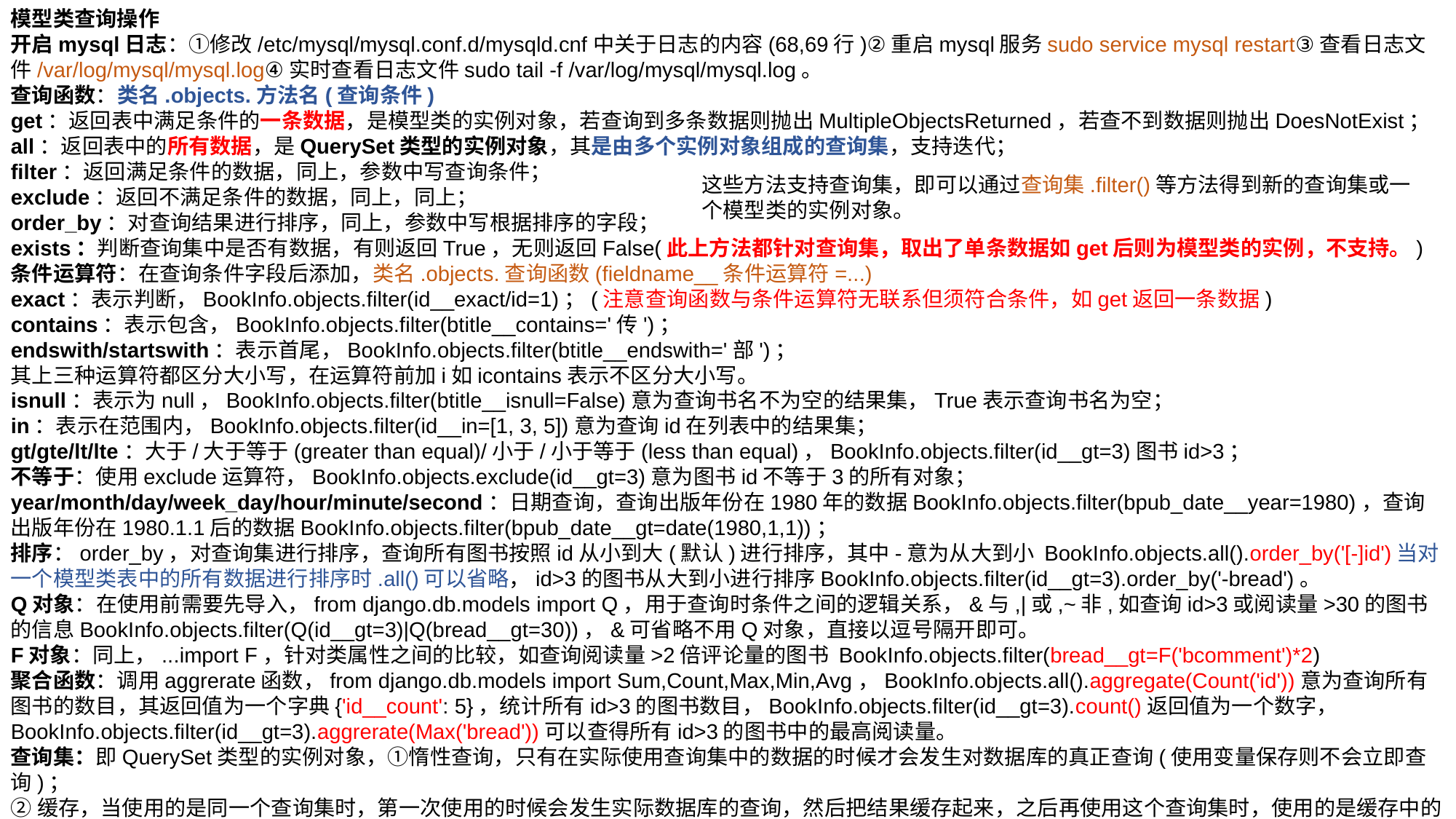

模型类查询操作
开启mysql日志：①修改/etc/mysql/mysql.conf.d/mysqld.cnf中关于日志的内容(68,69行)②重启mysql服务sudo service mysql restart③查看日志文件/var/log/mysql/mysql.log④实时查看日志文件sudo tail -f /var/log/mysql/mysql.log。
查询函数：类名.objects.方法名(查询条件)
get：返回表中满足条件的一条数据，是模型类的实例对象，若查询到多条数据则抛出MultipleObjectsReturned，若查不到数据则抛出DoesNotExist；
all：返回表中的所有数据，是QuerySet类型的实例对象，其是由多个实例对象组成的查询集，支持迭代；
filter：返回满足条件的数据，同上，参数中写查询条件；
exclude：返回不满足条件的数据，同上，同上；
order_by：对查询结果进行排序，同上，参数中写根据排序的字段；
exists：判断查询集中是否有数据，有则返回True，无则返回False(此上方法都针对查询集，取出了单条数据如get后则为模型类的实例，不支持。)
条件运算符：在查询条件字段后添加，类名.objects.查询函数(fieldname__条件运算符=...)
exact：表示判断，BookInfo.objects.filter(id__exact/id=1)；(注意查询函数与条件运算符无联系但须符合条件，如get返回一条数据)
contains：表示包含，BookInfo.objects.filter(btitle__contains='传')；
endswith/startswith：表示首尾，BookInfo.objects.filter(btitle__endswith='部')；
其上三种运算符都区分大小写，在运算符前加i如icontains表示不区分大小写。
isnull：表示为null，BookInfo.objects.filter(btitle__isnull=False)意为查询书名不为空的结果集，True表示查询书名为空；
in：表示在范围内，BookInfo.objects.filter(id__in=[1, 3, 5])意为查询id在列表中的结果集；
gt/gte/lt/lte：大于/大于等于(greater than equal)/小于/小于等于(less than equal)，BookInfo.objects.filter(id__gt=3)图书id>3；
不等于：使用exclude运算符，BookInfo.objects.exclude(id__gt=3)意为图书id不等于3的所有对象；
year/month/day/week_day/hour/minute/second：日期查询，查询出版年份在1980年的数据BookInfo.objects.filter(bpub_date__year=1980)，查询出版年份在1980.1.1后的数据BookInfo.objects.filter(bpub_date__gt=date(1980,1,1))；
排序：order_by，对查询集进行排序，查询所有图书按照id从小到大(默认)进行排序，其中-意为从大到小 BookInfo.objects.all().order_by('[-]id')当对一个模型类表中的所有数据进行排序时.all()可以省略，id>3的图书从大到小进行排序BookInfo.objects.filter(id__gt=3).order_by('-bread')。
Q对象：在使用前需要先导入，from django.db.models import Q，用于查询时条件之间的逻辑关系，&与,|或,~非,如查询id>3或阅读量>30的图书的信息BookInfo.objects.filter(Q(id__gt=3)|Q(bread__gt=30))，&可省略不用Q对象，直接以逗号隔开即可。
F对象：同上，...import F，针对类属性之间的比较，如查询阅读量>2倍评论量的图书 BookInfo.objects.filter(bread__gt=F('bcomment')*2)
聚合函数：调用aggrerate函数，from django.db.models import Sum,Count,Max,Min,Avg，BookInfo.objects.all().aggregate(Count('id'))意为查询所有图书的数目，其返回值为一个字典{'id__count': 5}，统计所有id>3的图书数目，BookInfo.objects.filter(id__gt=3).count()返回值为一个数字， BookInfo.objects.filter(id__gt=3).aggrerate(Max('bread'))可以查得所有id>3的图书中的最高阅读量。
查询集：即QuerySet类型的实例对象，①惰性查询，只有在实际使用查询集中的数据的时候才会发生对数据库的真正查询(使用变量保存则不会立即查询)；
②缓存，当使用的是同一个查询集时，第一次使用的时候会发生实际数据库的查询，然后把结果缓存起来，之后再使用这个查询集时，使用的是缓存中的结果(不会重复访问数据库)；③其类似于列表，支持中括号查询及切片a[0:1]，当查询集中只有一条数据时可以使用get()，获取单个模型类实例对象。
这些方法支持查询集，即可以通过查询集.filter()等方法得到新的查询集或一个模型类的实例对象。